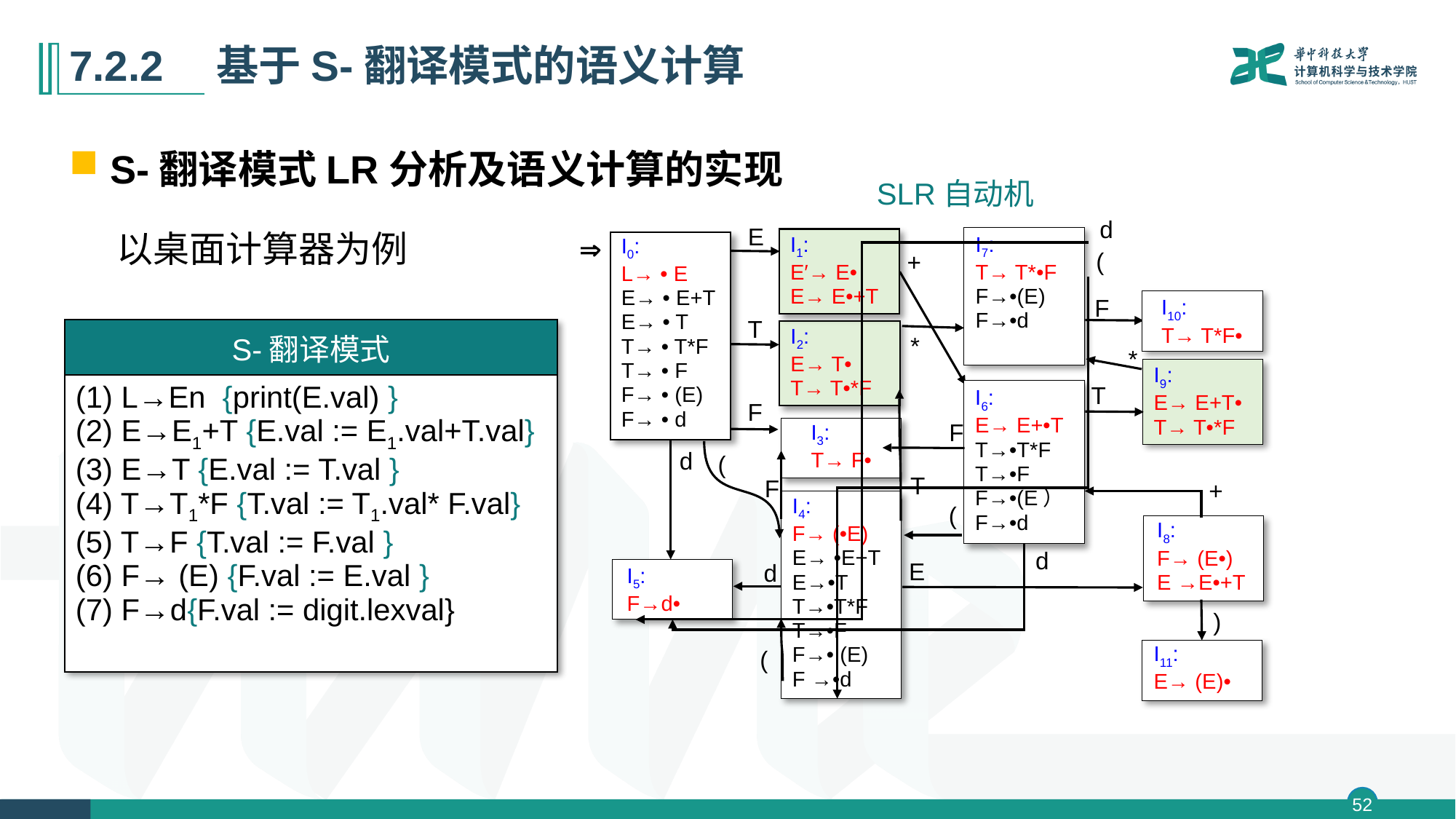

# 7.2.2　基于S-翻译模式的语义计算
S-翻译模式LR分析及语义计算的实现
SLR自动机
d
E
以桌面计算器为例
⇒

I1:
E′→ E•
E→ E•+T
I7:
T→ T*•F
F→•(E)
F→•d
I0:
L→ • E
E→ • E+T
E→ • T
T→ • T*F
T→ • F
F→ • (E)
F→ • d

(
+
F

I10:
T→ T*F•
T
| S-翻译模式 |
| --- |
| (1) L→En {print(E.val) } (2) E→E1+T {E.val := E1.val+T.val} (3) E→T {E.val := T.val } (4) T→T1\*F {T.val := T1.val\* F.val} (5) T→F {T.val := F.val } (6) F→ (E) {F.val := E.val } (7) F→d{F.val := digit.lexval} |

I2:
E→ T•
T→ T•*F
*
*

I9:
E→ E+T•
T→ T•*F
T

I6:
E→ E+•T
T→•T*F
T→•F
F→•(E）
F→•d
F
F

I3:
T→ F•
d
(
T
F
+

I4:
F→ (•E)
E→ •E+T
E→•T
T→•T*F
T→•F
F→• (E)
F →•d
(

I8:
F→ (E•)
E →E•+T
d
E
d

I5:
F→d•
)
(
I11:
E→ (E)•